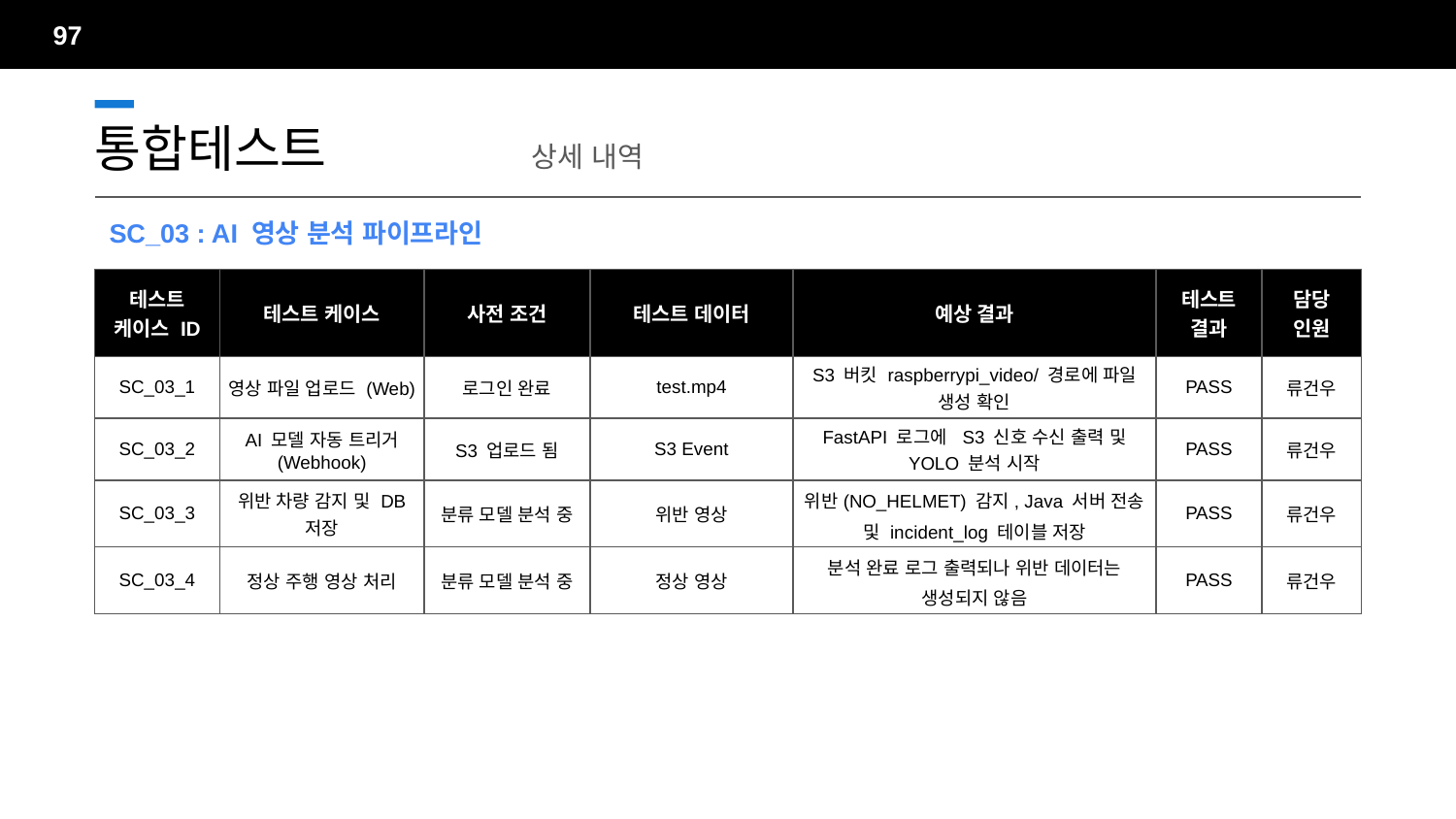

97

통합테스트		상세 내역
SC_03 : AI 영상 분석 파이프라인
| 테스트 케이스 ID | 테스트 케이스 | 사전 조건 | 테스트 데이터 | 예상 결과 | 테스트 결과 | 담당 인원 |
| --- | --- | --- | --- | --- | --- | --- |
| SC\_03\_1 | 영상 파일 업로드 (Web) | 로그인 완료 | test.mp4 | S3 버킷 raspberrypi\_video/ 경로에 파일 생성 확인 | PASS | 류건우 |
| SC\_03\_2 | AI 모델 자동 트리거 (Webhook) | S3 업로드 됨 | S3 Event | FastAPI 로그에 S3 신호 수신 출력 및 YOLO 분석 시작 | PASS | 류건우 |
| SC\_03\_3 | 위반 차량 감지 및 DB 저장 | 분류 모델 분석 중 | 위반 영상 | 위반(NO\_HELMET) 감지, Java 서버 전송 및 incident\_log 테이블 저장 | PASS | 류건우 |
| SC\_03\_4 | 정상 주행 영상 처리 | 분류 모델 분석 중 | 정상 영상 | 분석 완료 로그 출력되나 위반 데이터는 생성되지 않음 | PASS | 류건우 |